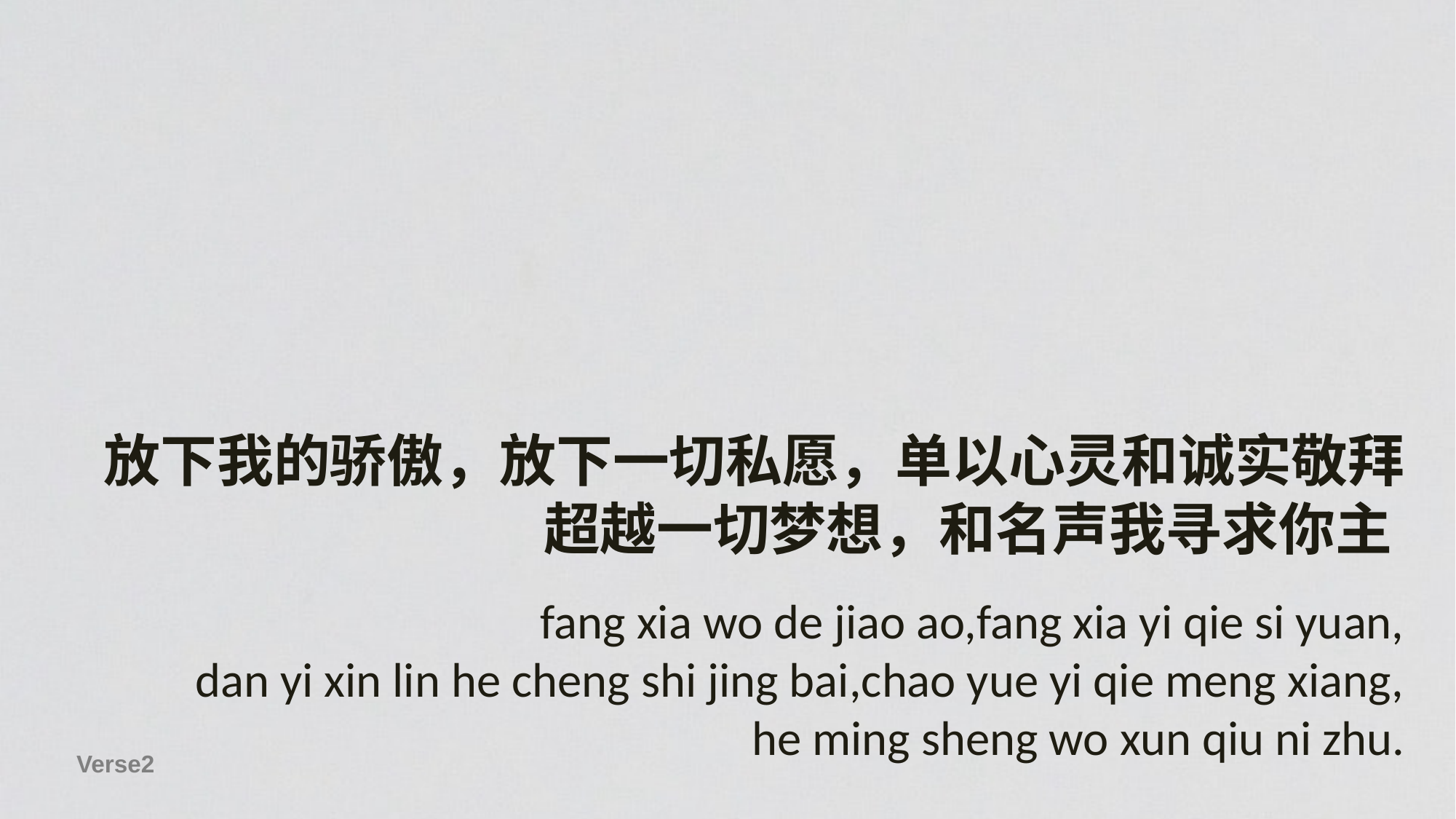

放下我的骄傲，放下一切私愿，单以心灵和诚实敬拜
超越一切梦想，和名声我寻求你主

fang xia wo de jiao ao,fang xia yi qie si yuan,
dan yi xin lin he cheng shi jing bai,chao yue yi qie meng xiang,
he ming sheng wo xun qiu ni zhu.

Verse2